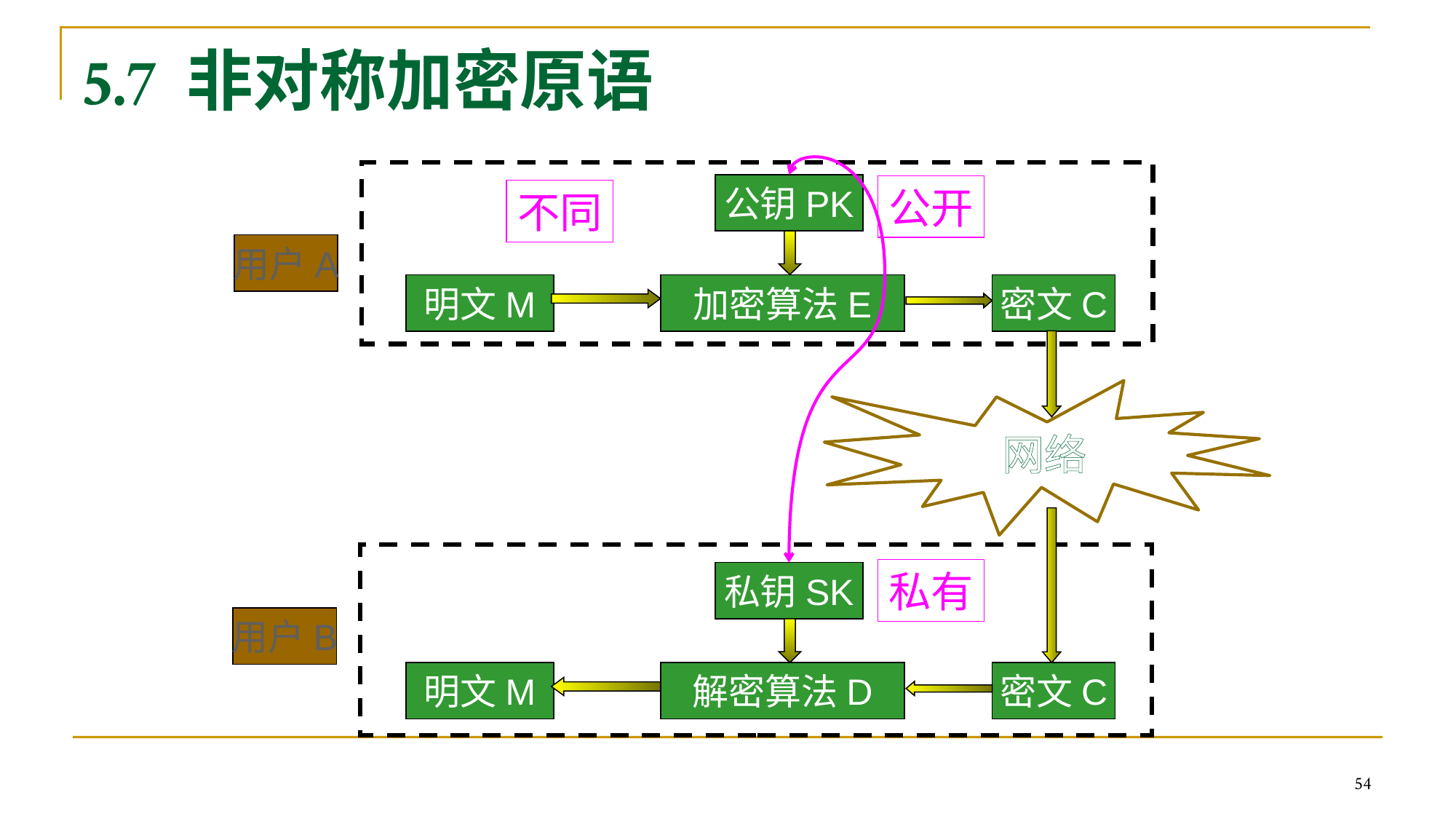

# 5.7 非对称加密原语

公钥PK
公开
不同

用户A
明文M
加密算法E
密文C

网络

私有
私钥SK

用户B

明文M
解密算法D
密文C

54